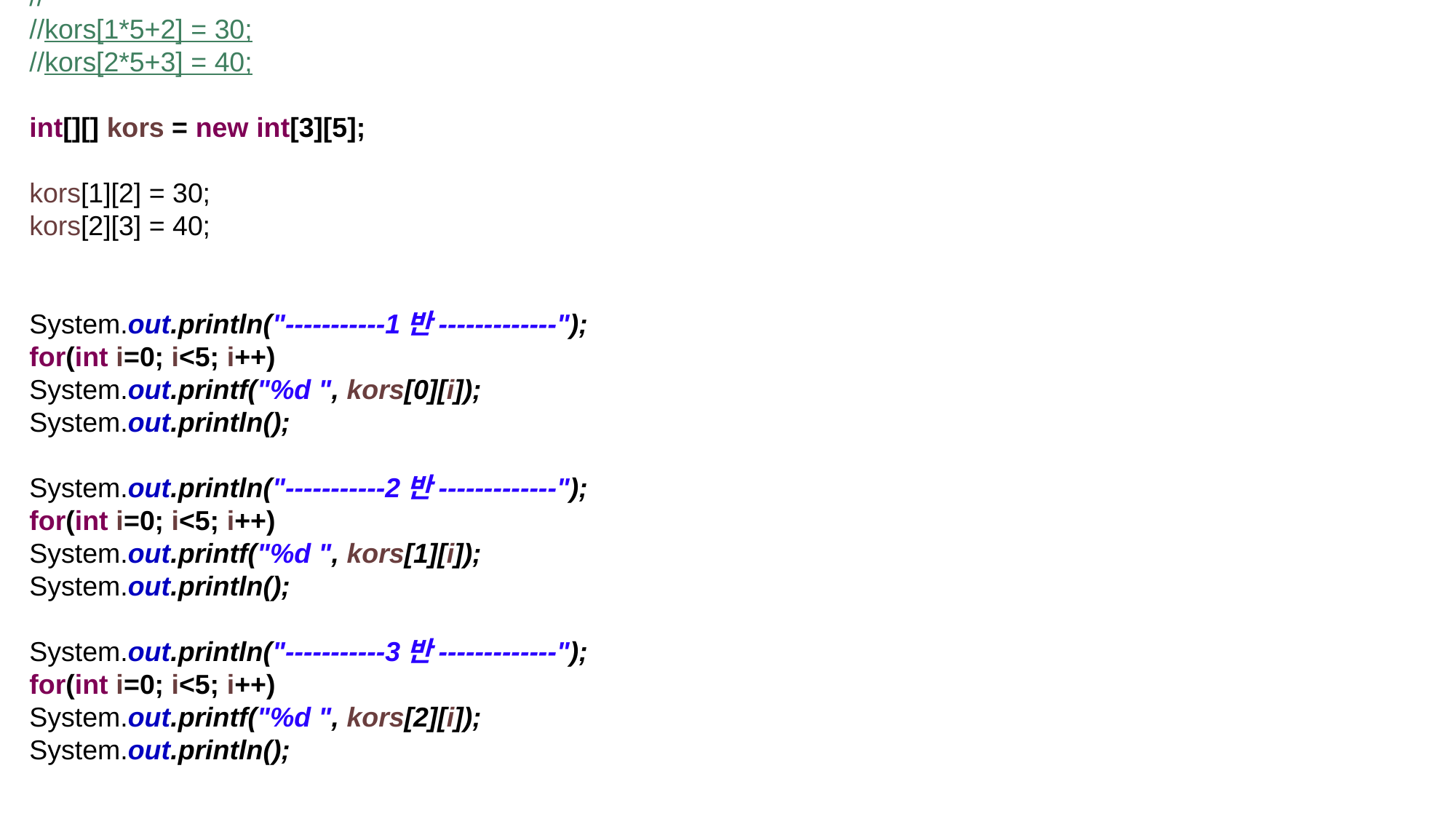

//int[] kors = new int[15];
//
//kors[1*5+2] = 30;
//kors[2*5+3] = 40;

int[][] kors = new int[3][5];

kors[1][2] = 30;
kors[2][3] = 40;

System.out.println("-----------1반-------------");
for(int i=0; i<5; i++)
System.out.printf("%d ", kors[0][i]);
System.out.println();

System.out.println("-----------2반-------------");
for(int i=0; i<5; i++)
System.out.printf("%d ", kors[1][i]);
System.out.println();

System.out.println("-----------3반-------------");
for(int i=0; i<5; i++)
System.out.printf("%d ", kors[2][i]);
System.out.println();